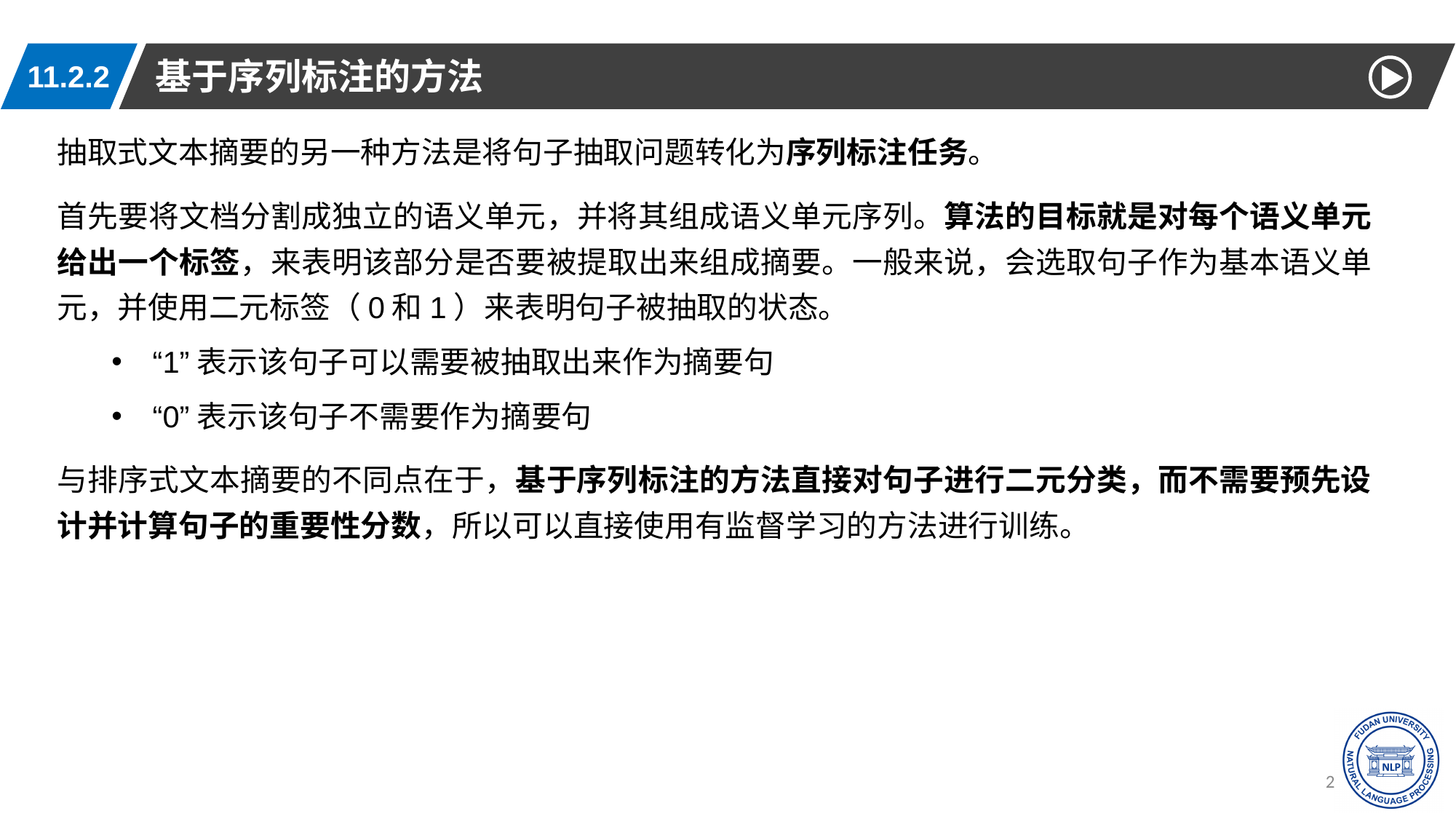

基于序列标注的方法
11.2.2

抽取式文本摘要的另一种方法是将句子抽取问题转化为序列标注任务。
首先要将文档分割成独立的语义单元，并将其组成语义单元序列。算法的目标就是对每个语义单元给出一个标签，来表明该部分是否要被提取出来组成摘要。一般来说，会选取句子作为基本语义单元，并使用二元标签（0和1）来表明句子被抽取的状态。
“1”表示该句子可以需要被抽取出来作为摘要句
“0”表示该句子不需要作为摘要句
与排序式文本摘要的不同点在于，基于序列标注的方法直接对句子进行二元分类，而不需要预先设计并计算句子的重要性分数，所以可以直接使用有监督学习的方法进行训练。
27